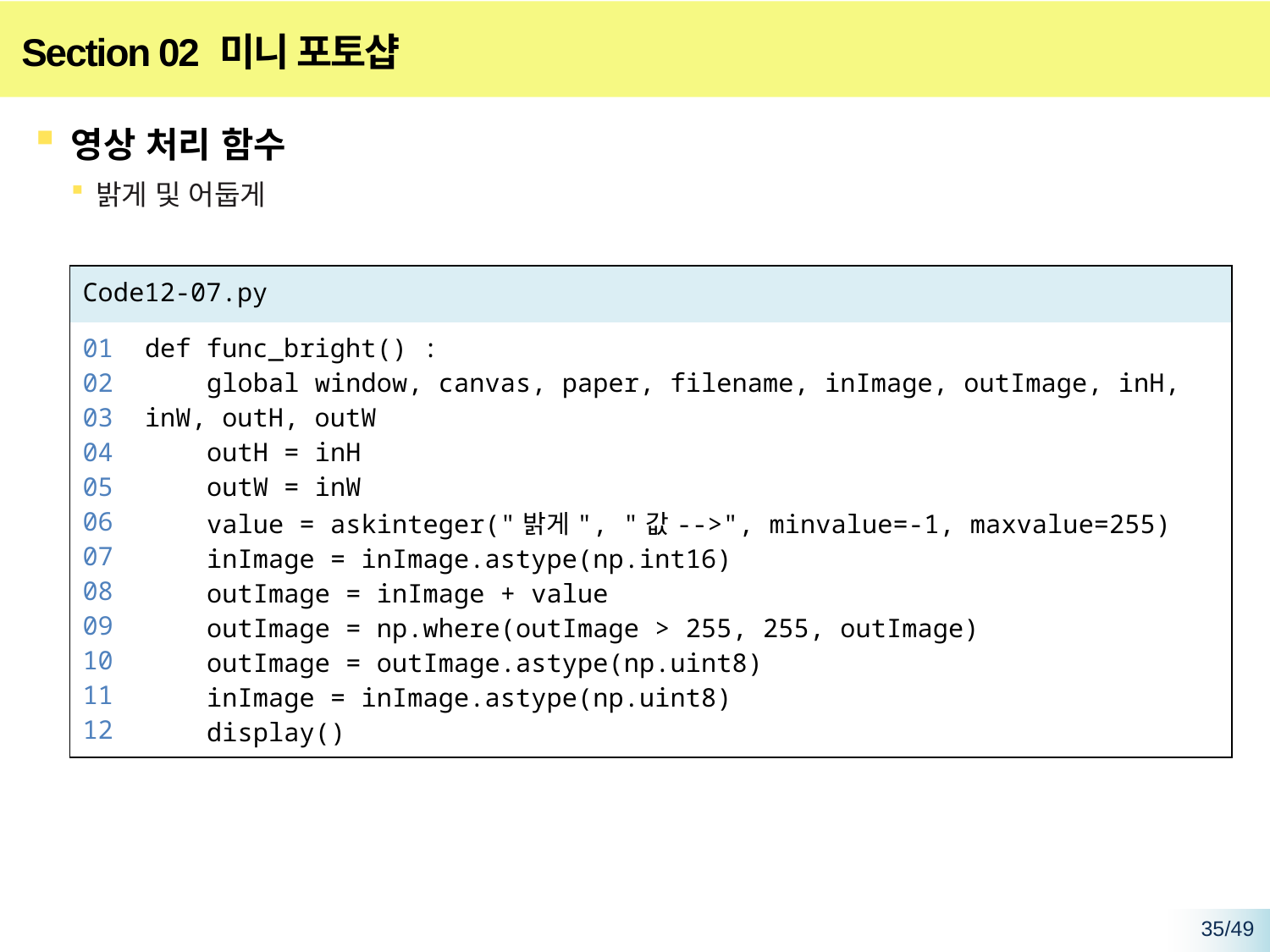

# Section 02 미니 포토샵
영상 처리 함수
밝게 및 어둡게
| Code12-07.py |  |
| --- | --- |
| 01 02 03 04 05 06 07 08 09 10 11 12 | def func\_bright() : global window, canvas, paper, filename, inImage, outImage, inH, inW, outH, outW outH = inH outW = inW value = askinteger("밝게", "값-->", minvalue=-1, maxvalue=255) inImage = inImage.astype(np.int16) outImage = inImage + value outImage = np.where(outImage > 255, 255, outImage) outImage = outImage.astype(np.uint8) inImage = inImage.astype(np.uint8) display() |